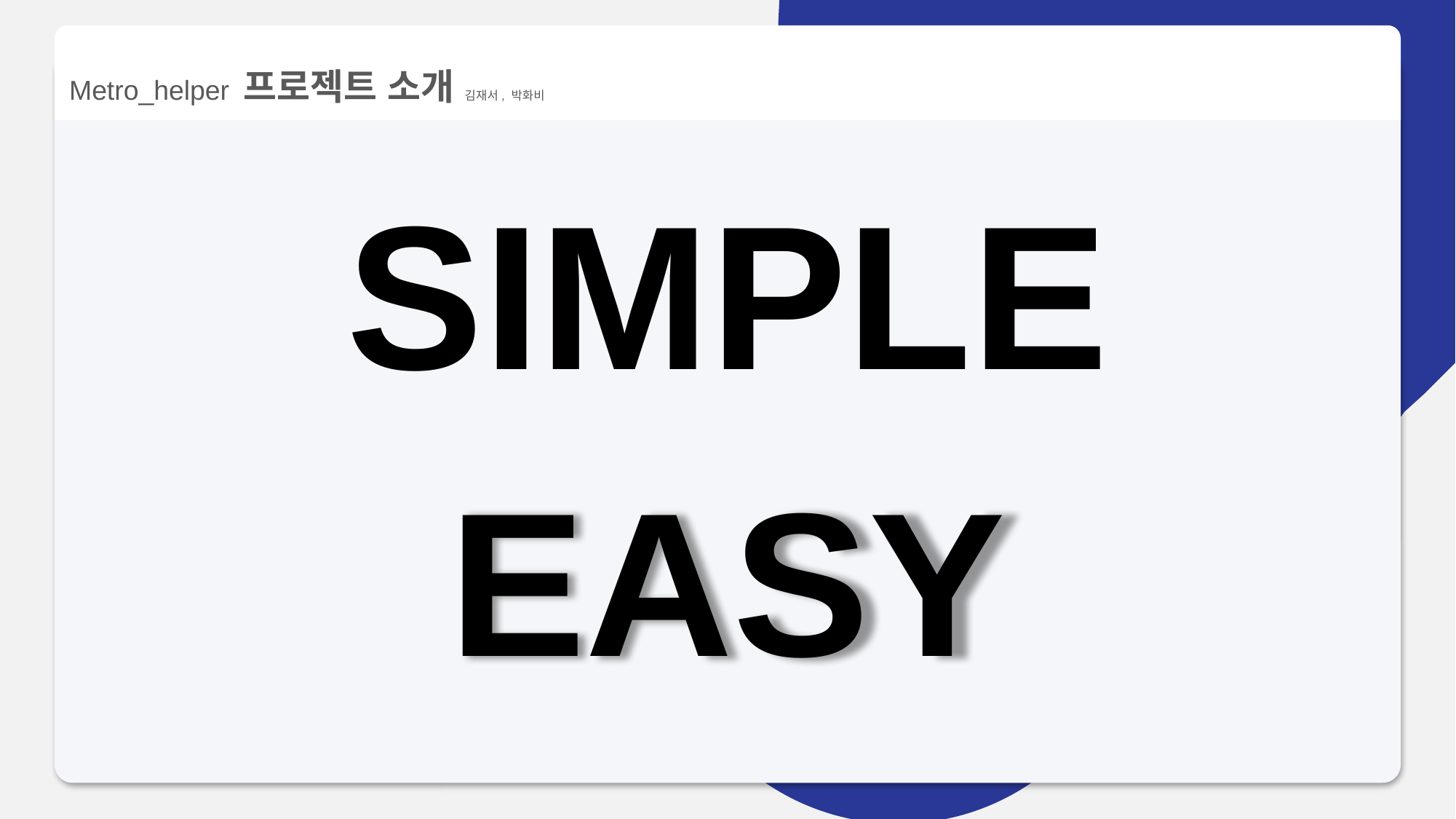

Metro_helper 프로젝트 소개 김재서, 박화비

SIMPLE
EASY